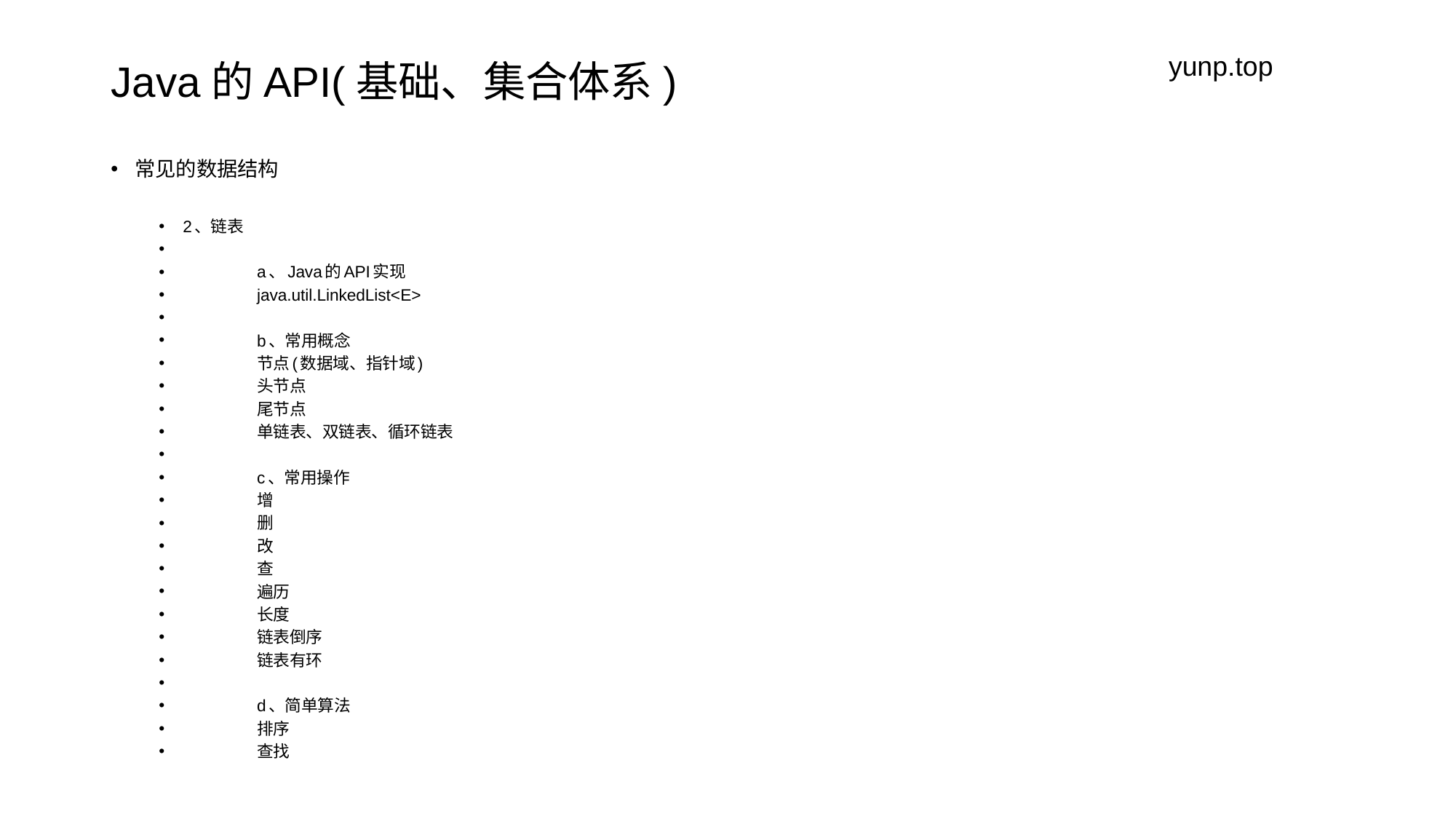

# Java的API(基础、集合体系)
yunp.top
常见的数据结构

2、链表

	a、Java的API实现
		java.util.LinkedList<E>

	b、常用概念
		节点(数据域、指针域)
		头节点
		尾节点
		单链表、双链表、循环链表

	c、常用操作
		增
		删
		改
		查
		遍历
		长度
		链表倒序
		链表有环

	d、简单算法
		排序
		查找